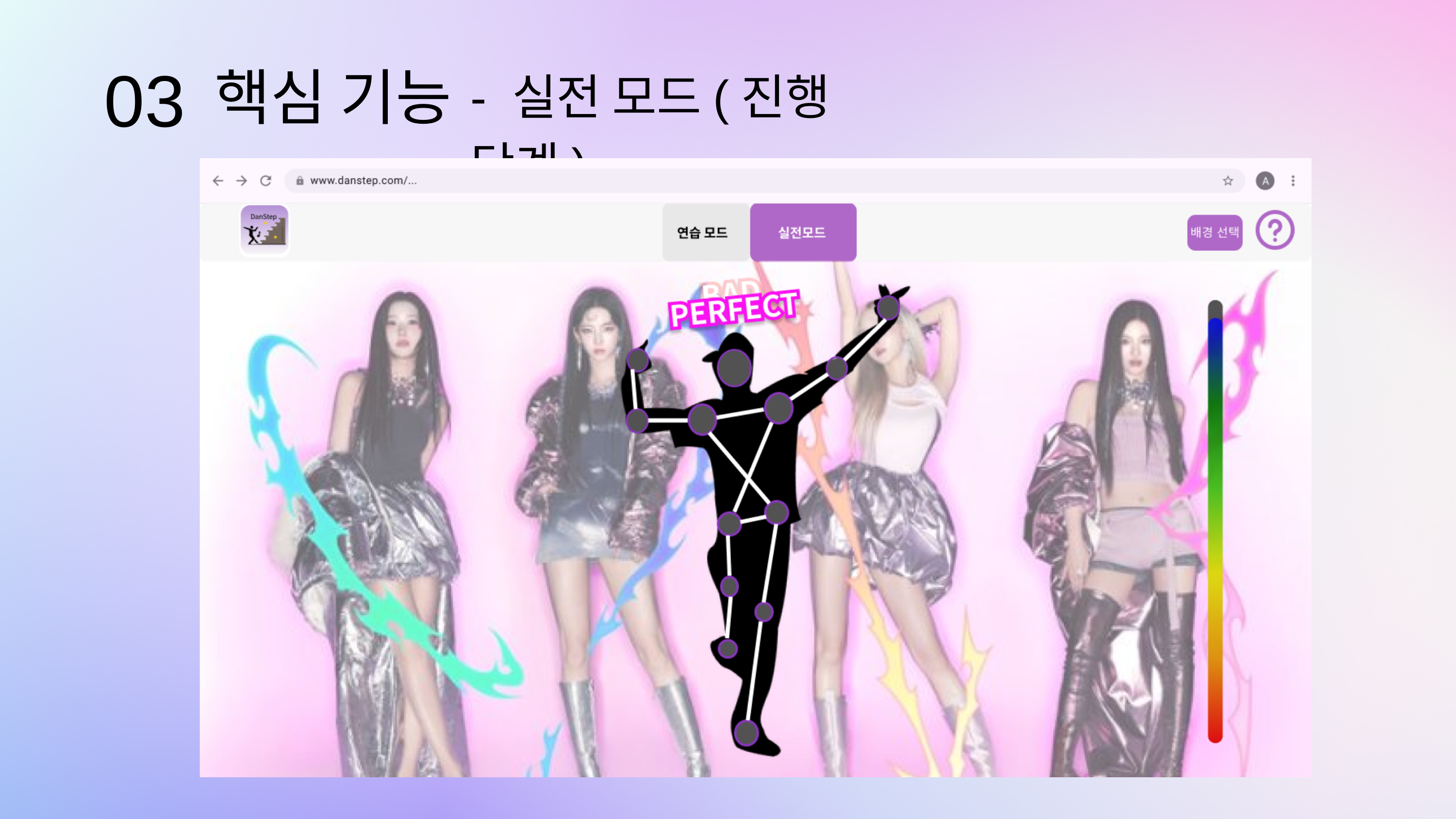

03
핵심 기능
- 실전 모드(진행 단계)